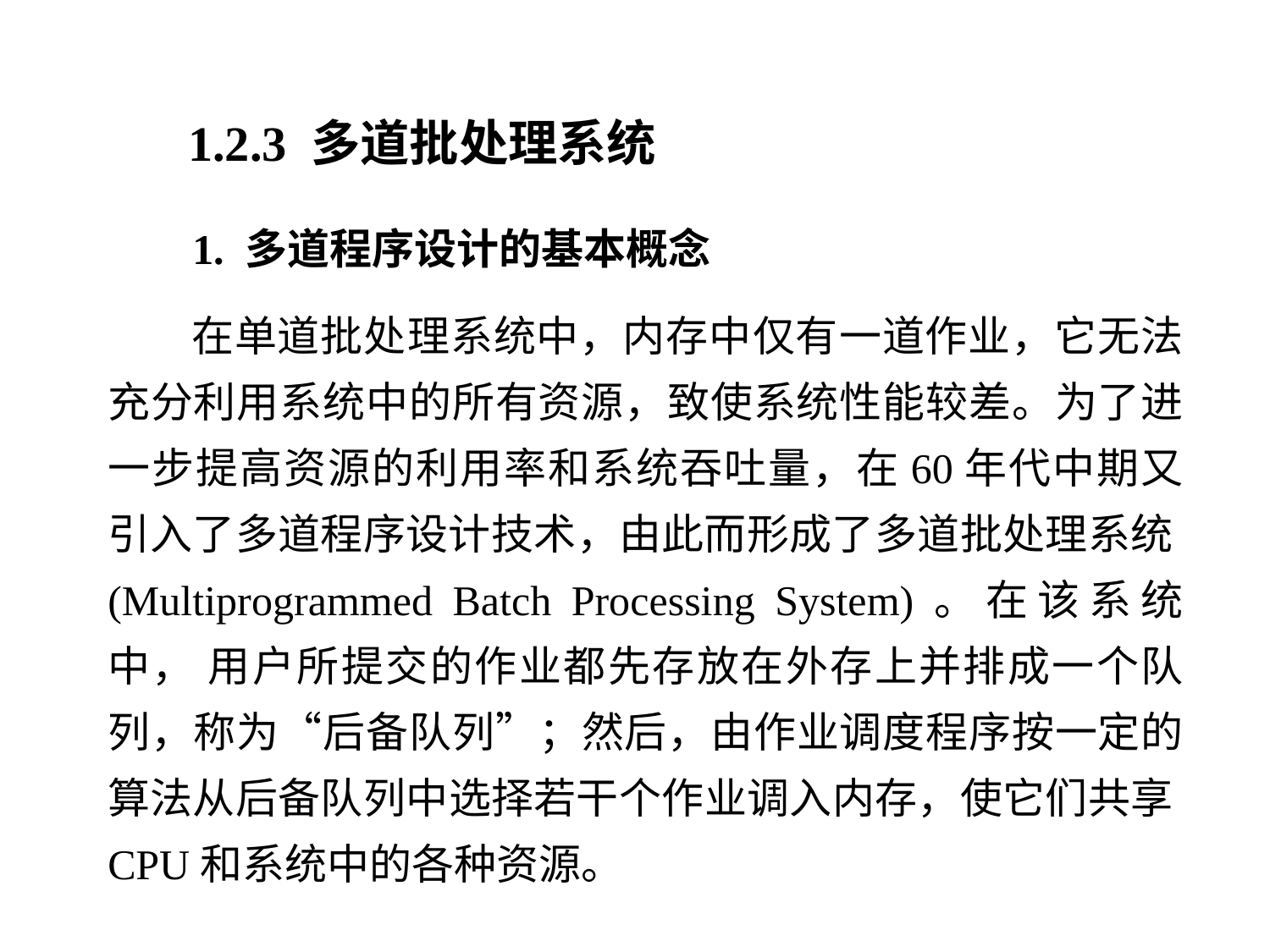

1.2.3 多道批处理系统
        1. 多道程序设计的基本概念
       在单道批处理系统中，内存中仅有一道作业，它无法充分利用系统中的所有资源，致使系统性能较差。为了进一步提高资源的利用率和系统吞吐量，在60年代中期又引入了多道程序设计技术，由此而形成了多道批处理系统(Multiprogrammed Batch Processing System)。在该系统中， 用户所提交的作业都先存放在外存上并排成一个队列，称为“后备队列”；然后，由作业调度程序按一定的算法从后备队列中选择若干个作业调入内存，使它们共享CPU和系统中的各种资源。